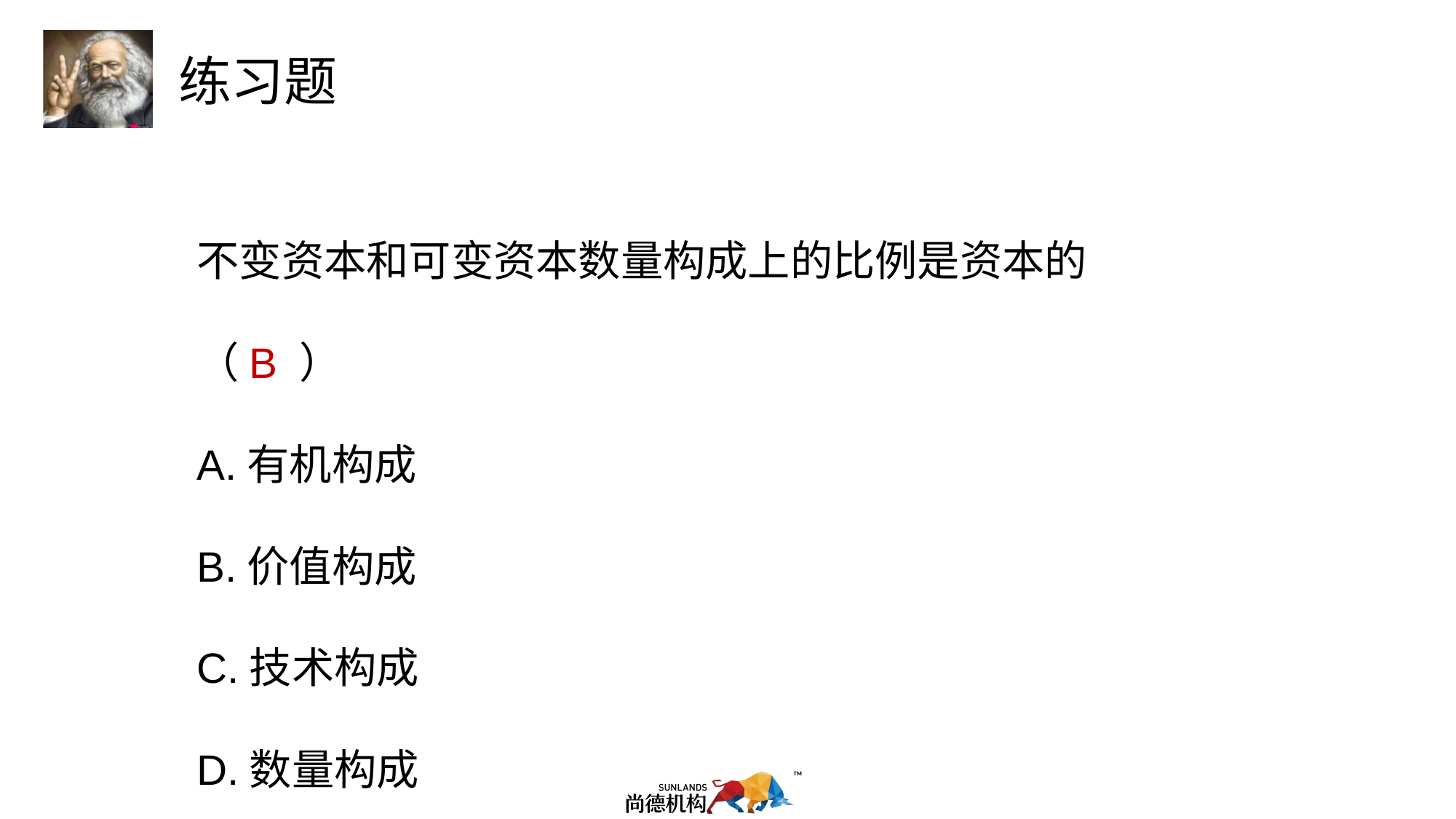

不变资本和可变资本数量构成上的比例是资本的（B ）
A.有机构成
B.价值构成
C.技术构成
D.数量构成